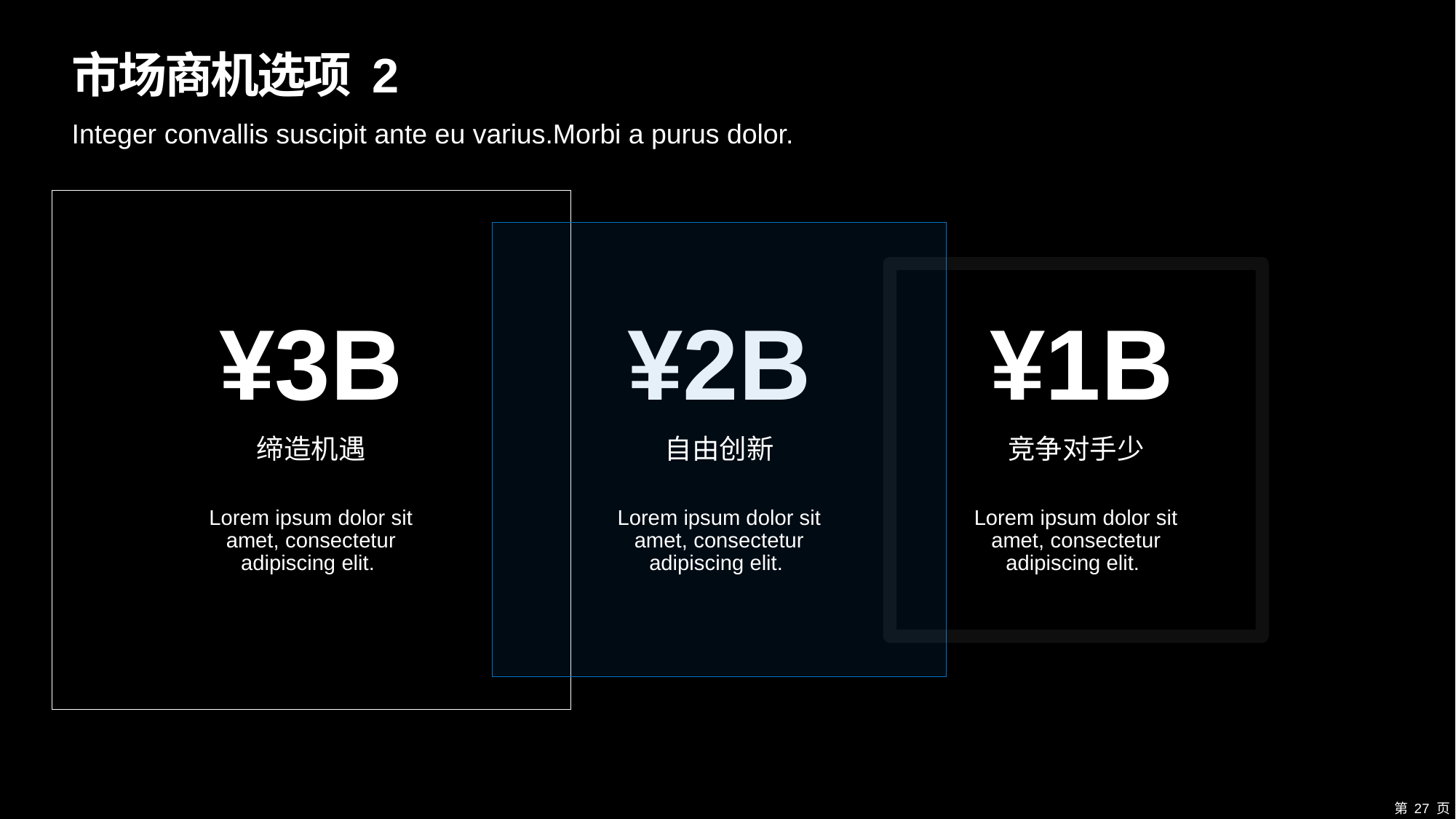

# 市场商机选项 2
Integer convallis suscipit ante eu varius.Morbi a purus dolor.
缔造机遇
自由创新
¥3B
¥2B
¥1B
竞争对手少
Lorem ipsum dolor sit amet, consectetur adipiscing elit.
Lorem ipsum dolor sit amet, consectetur adipiscing elit.
Lorem ipsum dolor sit amet, consectetur adipiscing elit.
第 27 页